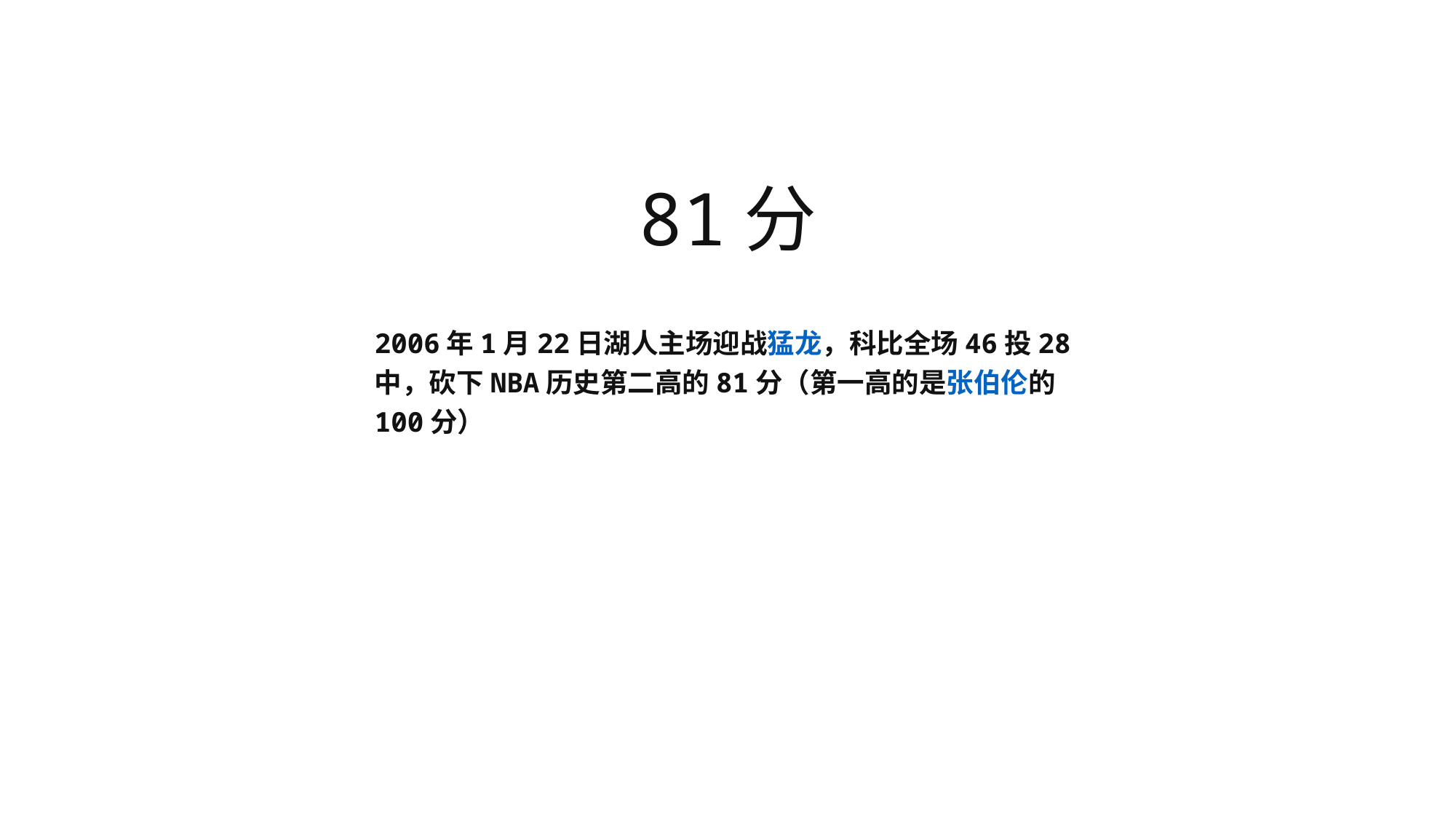

81分
2006年1月22日湖人主场迎战猛龙，科比全场46投28中，砍下NBA历史第二高的81分（第一高的是张伯伦的100分）